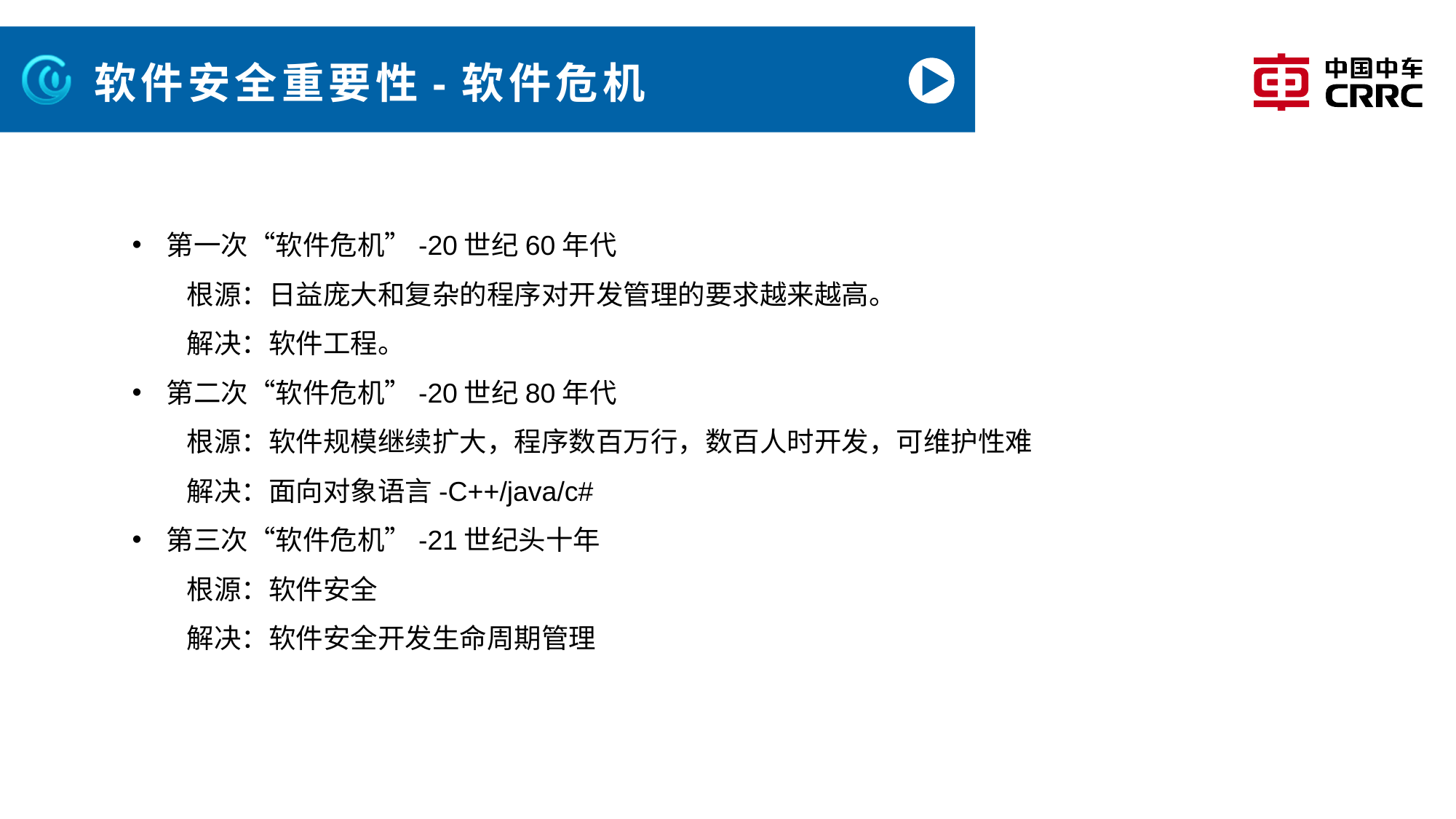

# 软件安全重要性-软件危机
第一次“软件危机”-20世纪60年代
根源：日益庞大和复杂的程序对开发管理的要求越来越高。
解决：软件工程。
第二次“软件危机”-20世纪80年代
根源：软件规模继续扩大，程序数百万行，数百人时开发，可维护性难
解决：面向对象语言-C++/java/c#
第三次“软件危机”-21世纪头十年
根源：软件安全
解决：软件安全开发生命周期管理
13